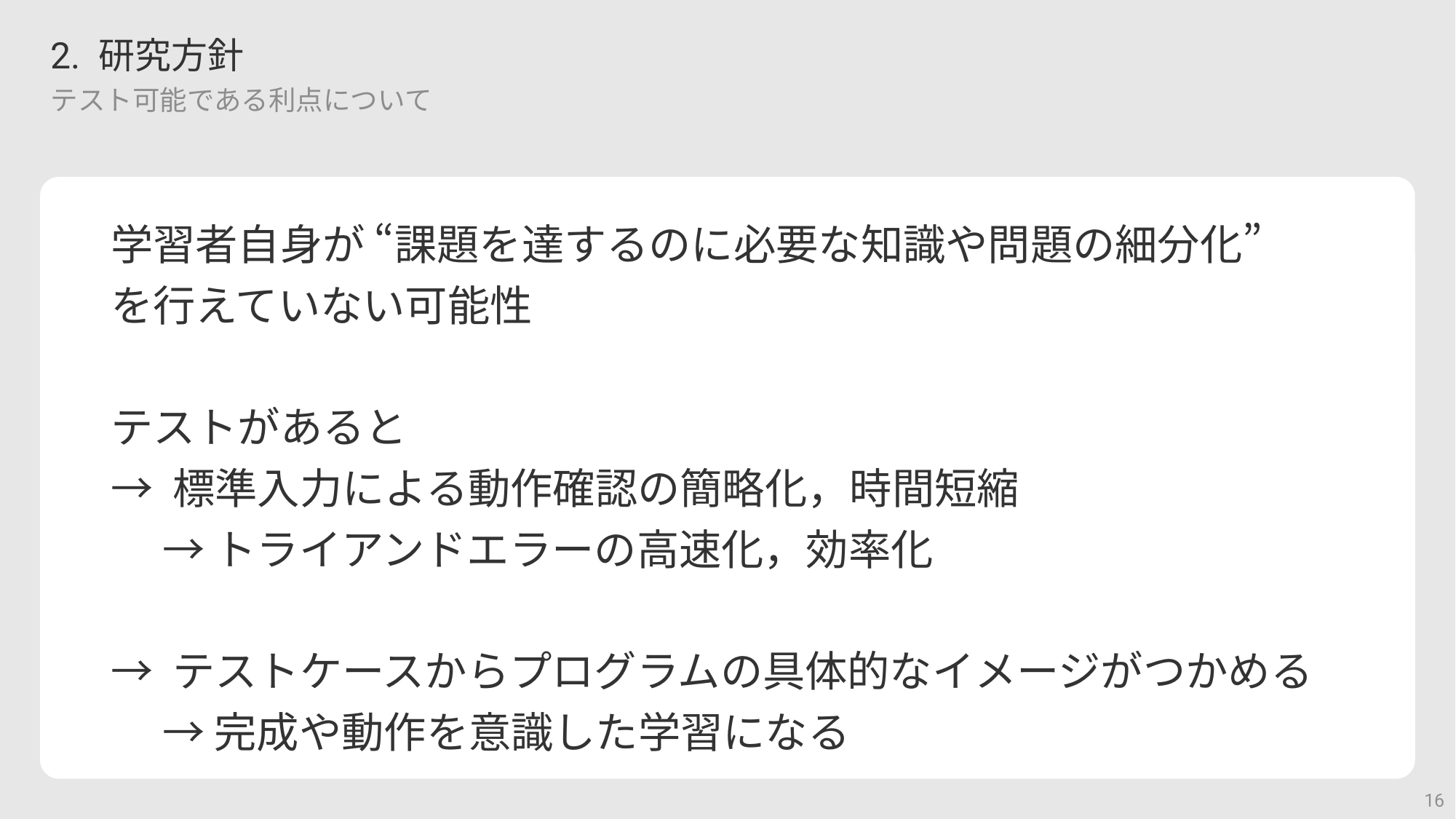

# 2. 研究方針
テスト可能である利点について
学習者自身が “課題を達するのに必要な知識や問題の細分化”
を行えていない可能性

テストがあると
→ 標準入力による動作確認の簡略化，時間短縮
　 → トライアンドエラーの高速化，効率化

→ テストケースからプログラムの具体的なイメージがつかめる
　 → 完成や動作を意識した学習になる

16